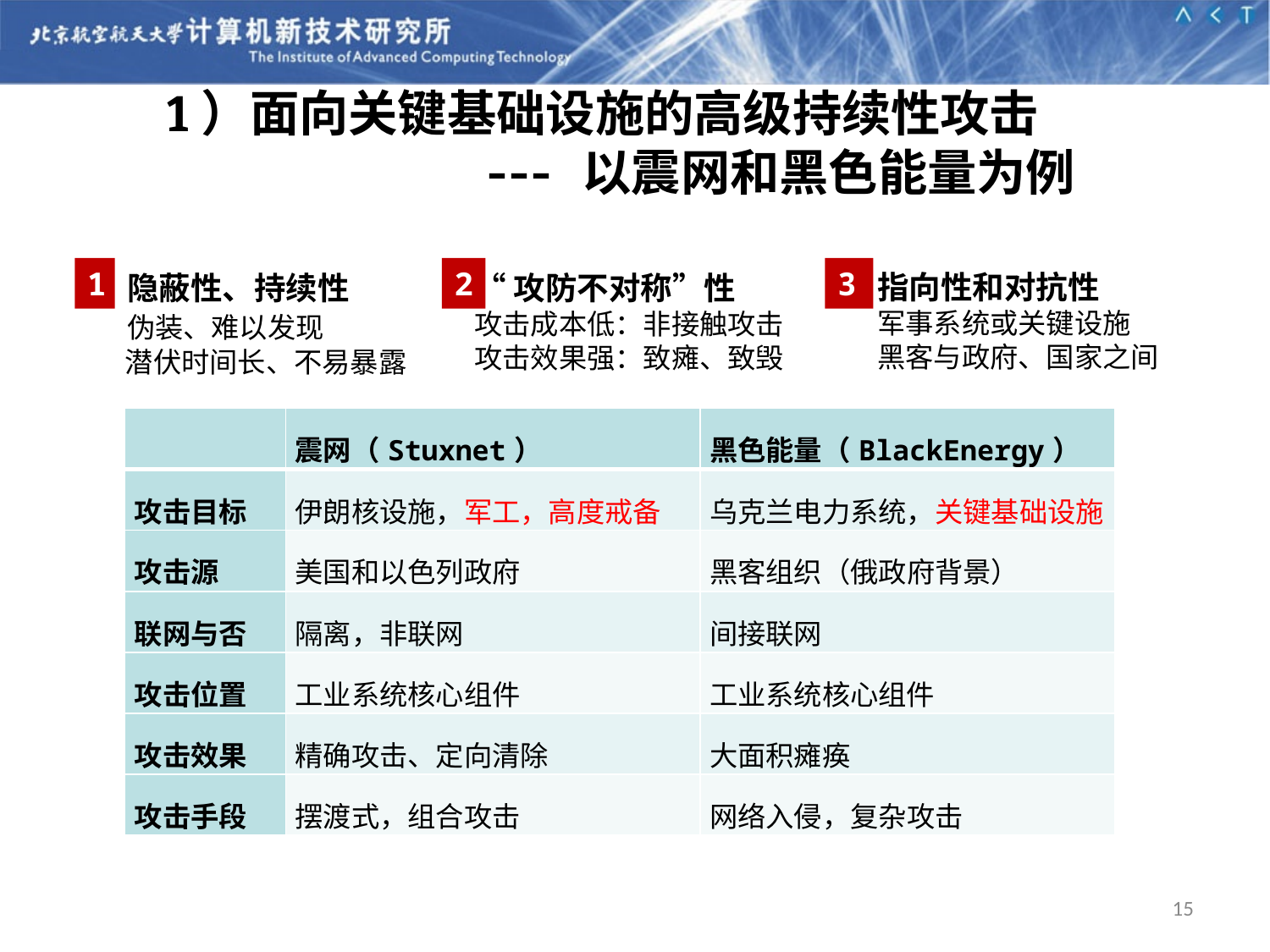

1）面向关键基础设施的高级持续性攻击
                                        ---  以震网和黑色能量为例
1
 隐蔽性、持续性
 伪装、难以发现
 潜伏时间长、不易暴露
2
“攻防不对称”性
攻击成本低：非接触攻击
攻击效果强：致瘫、致毁
3
指向性和对抗性
军事系统或关键设施
黑客与政府、国家之间
|  | 震网（Stuxnet） | 黑色能量（BlackEnergy） |
| --- | --- | --- |
| 攻击目标 | 伊朗核设施，军工，高度戒备 | 乌克兰电力系统，关键基础设施 |
| 攻击源 | 美国和以色列政府 | 黑客组织（俄政府背景） |
| 联网与否 | 隔离，非联网 | 间接联网 |
| 攻击位置 | 工业系统核心组件 | 工业系统核心组件 |
| 攻击效果 | 精确攻击、定向清除 | 大面积瘫痪 |
| 攻击手段 | 摆渡式，组合攻击 | 网络入侵，复杂攻击 |
15